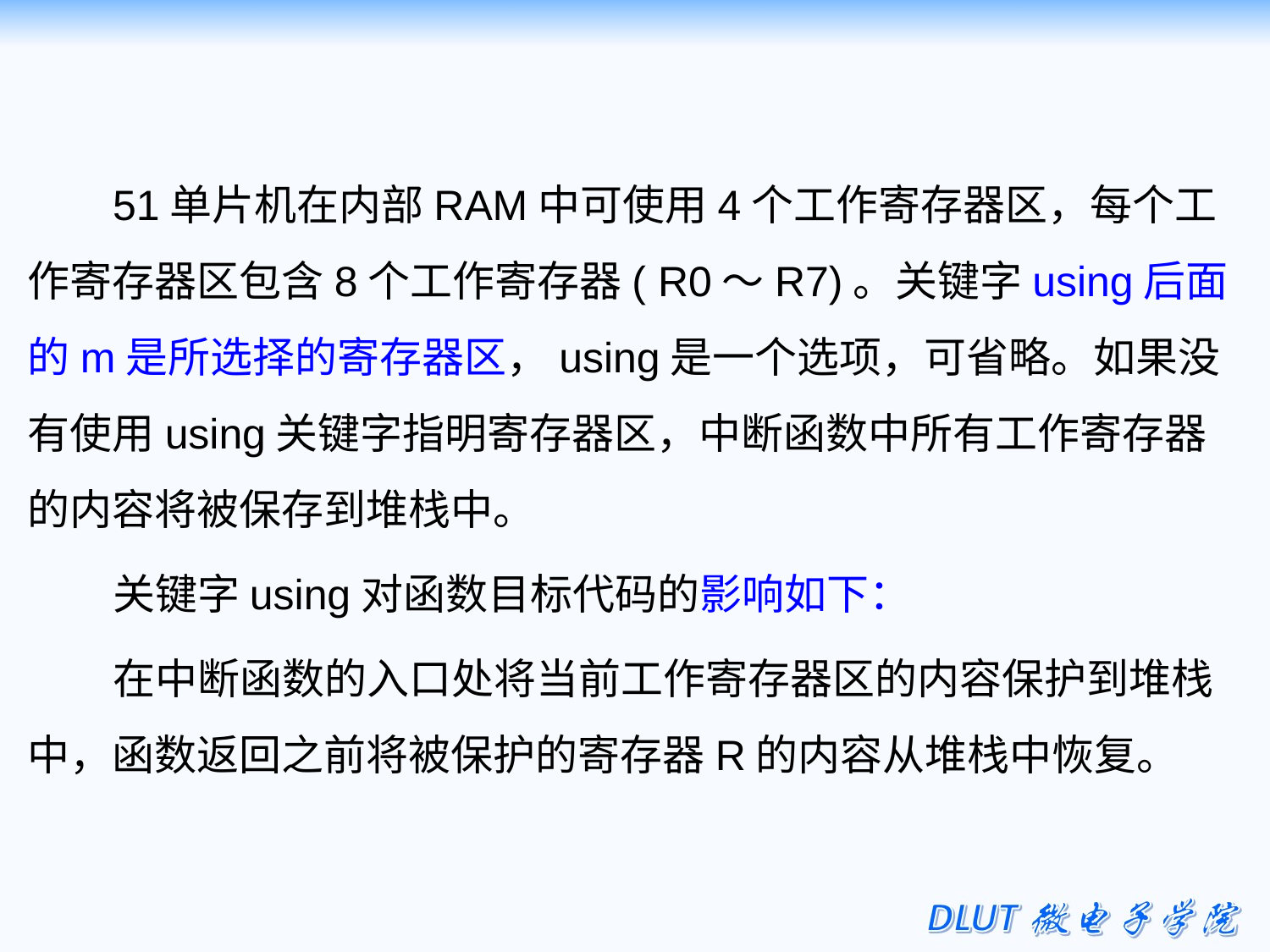

51单片机在内部RAM中可使用4个工作寄存器区，每个工作寄存器区包含8个工作寄存器( R0～R7)。关键字using后面的m是所选择的寄存器区，using是一个选项，可省略。如果没有使用using关键字指明寄存器区，中断函数中所有工作寄存器的内容将被保存到堆栈中。
关键字using对函数目标代码的影响如下：
在中断函数的入口处将当前工作寄存器区的内容保护到堆栈中，函数返回之前将被保护的寄存器R的内容从堆栈中恢复。